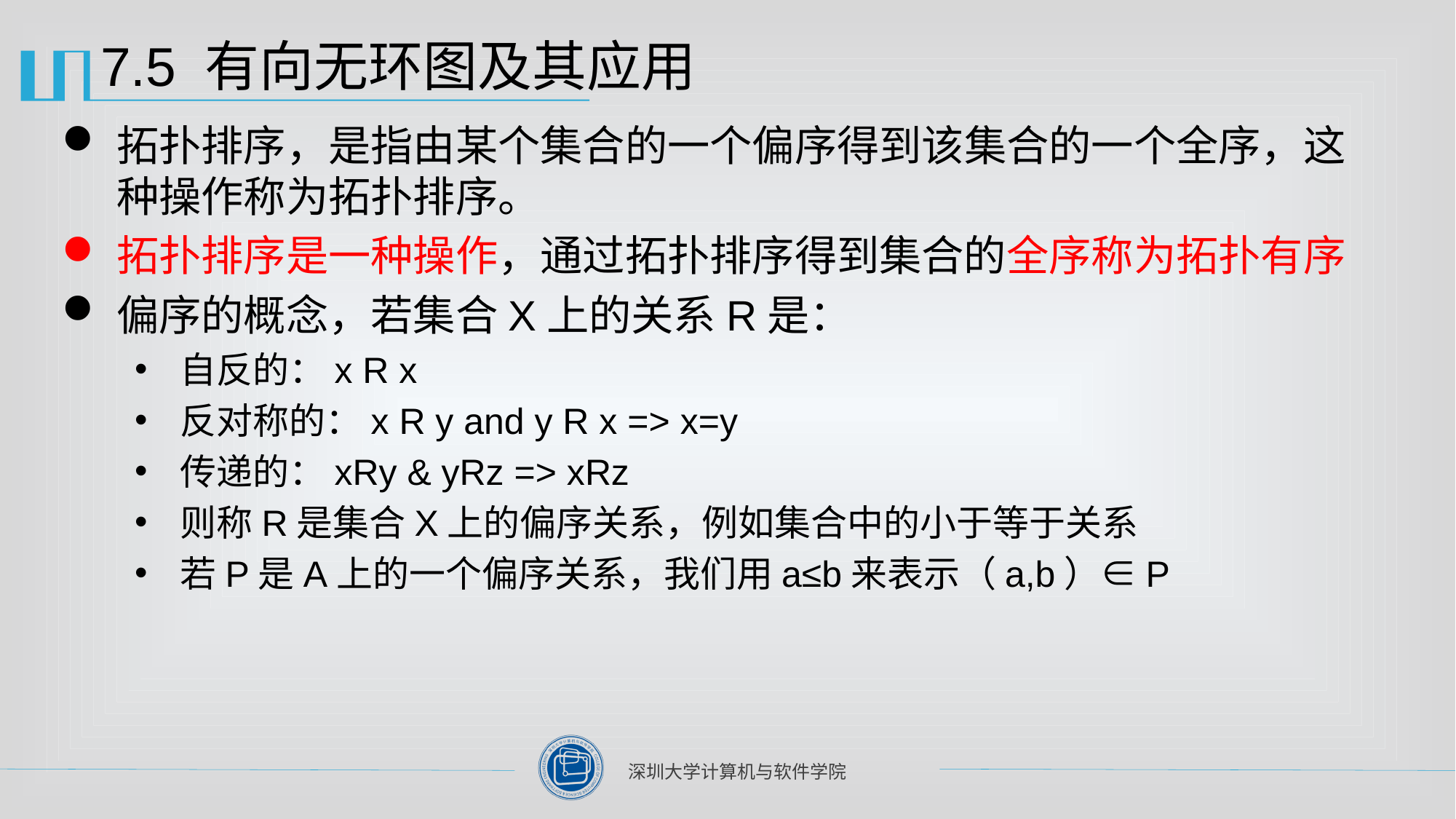

# 7.5 有向无环图及其应用
拓扑排序，是指由某个集合的一个偏序得到该集合的一个全序，这种操作称为拓扑排序。
拓扑排序是一种操作，通过拓扑排序得到集合的全序称为拓扑有序
偏序的概念，若集合X上的关系R是：
自反的：x R x
反对称的：x R y and y R x => x=y
传递的：xRy & yRz => xRz
则称R是集合X上的偏序关系，例如集合中的小于等于关系
若P是A上的一个偏序关系，我们用a≤b来表示（a,b）∈P

97